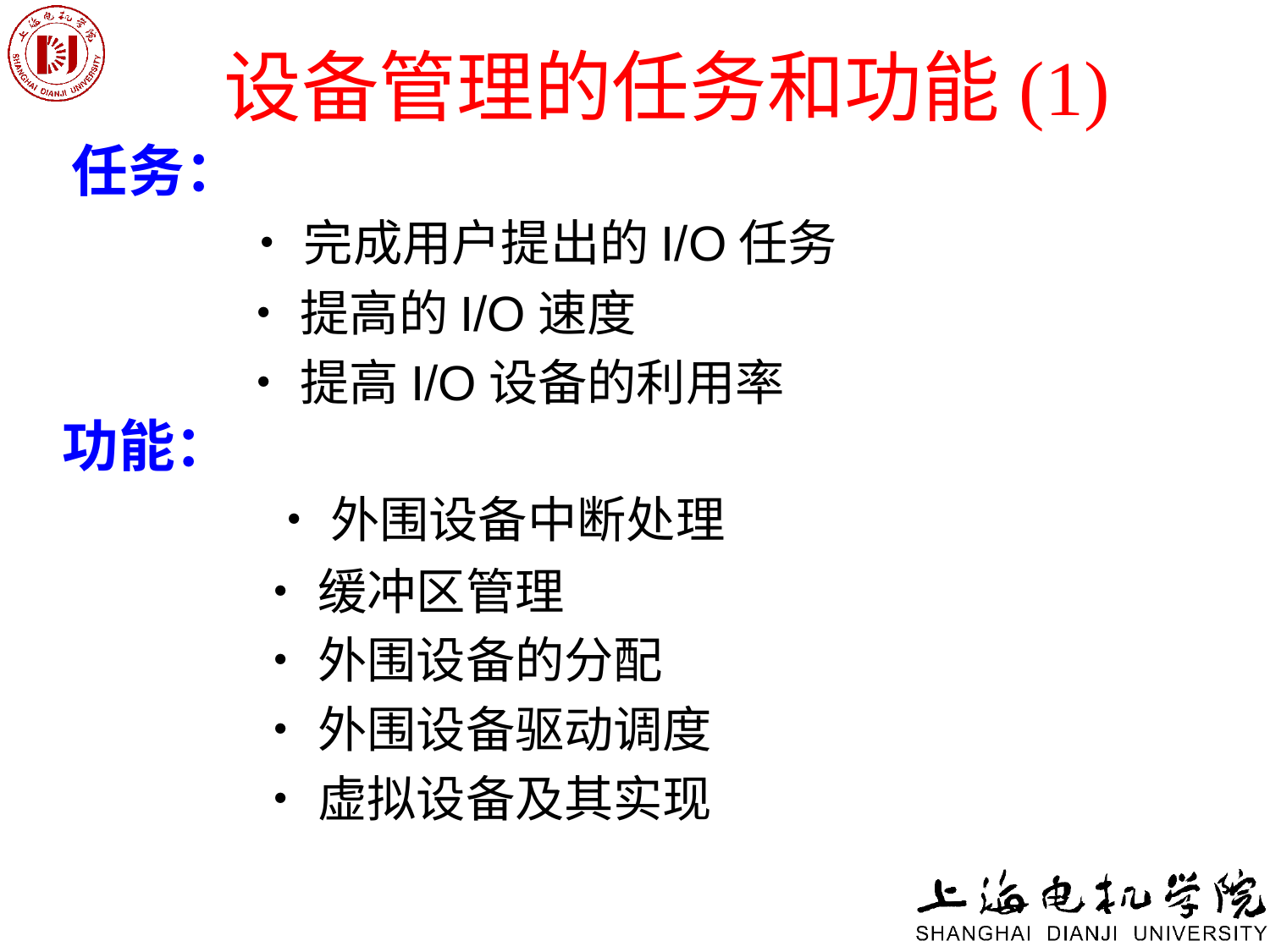

# 设备管理的任务和功能(1)
任务：
      •完成用户提出的I/O任务
      •提高的I/O速度
      •提高I/O设备的利用率
功能：
      •外围设备中断处理
      •缓冲区管理
      •外围设备的分配
      •外围设备驱动调度
      •虚拟设备及其实现